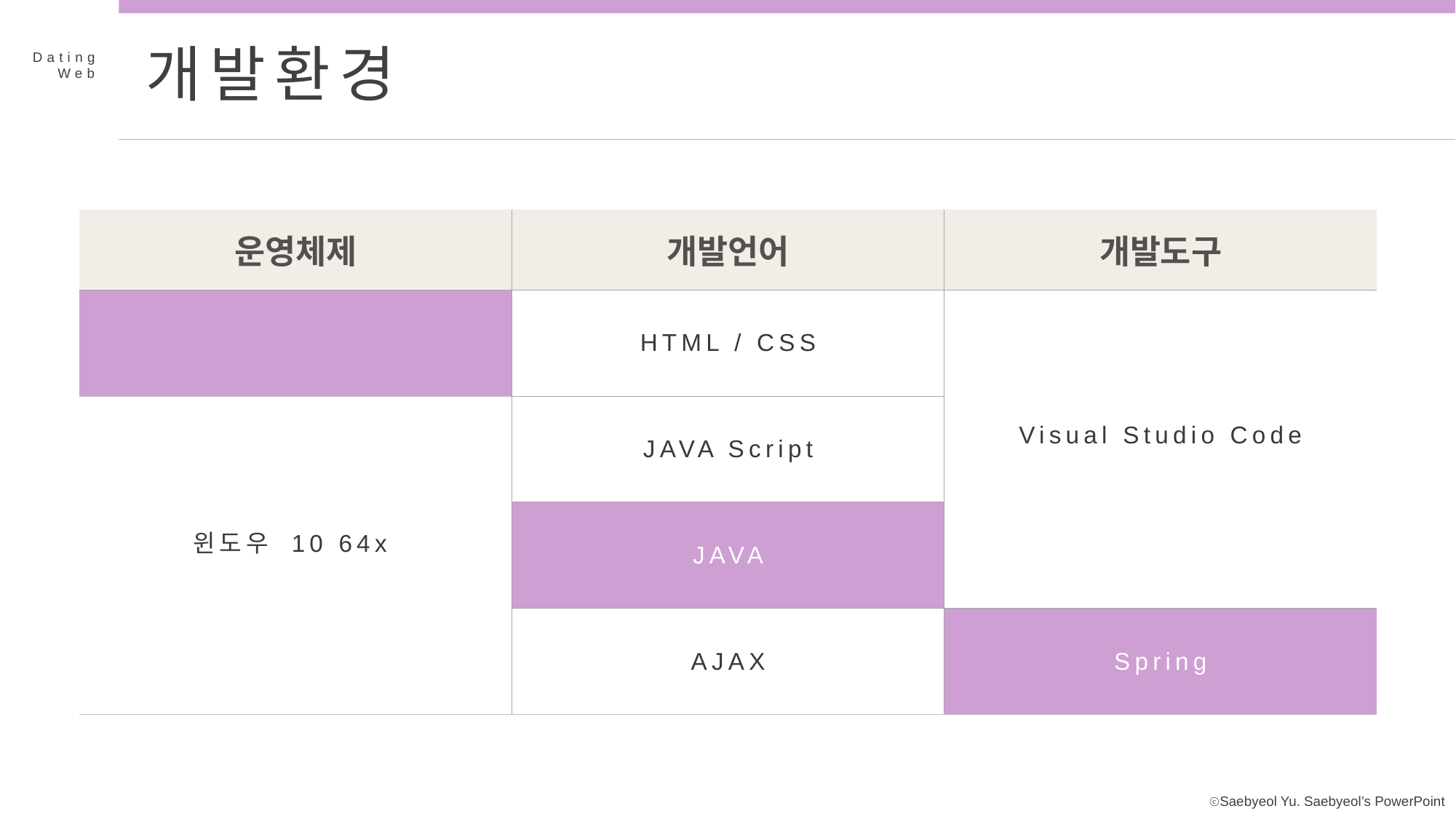

개발환경
Dating
   Web
| 운영체제 | 개발언어 | 개발도구 |
| --- | --- | --- |
|  | HTML / CSS | Visual Studio Code XX MB |
| 윈도우 10 64x | JAVA Script | Visual Studio Code BB% |
| XX MB | JAVA | XX MB XX MB |
| OOO | AJAX | Spring |